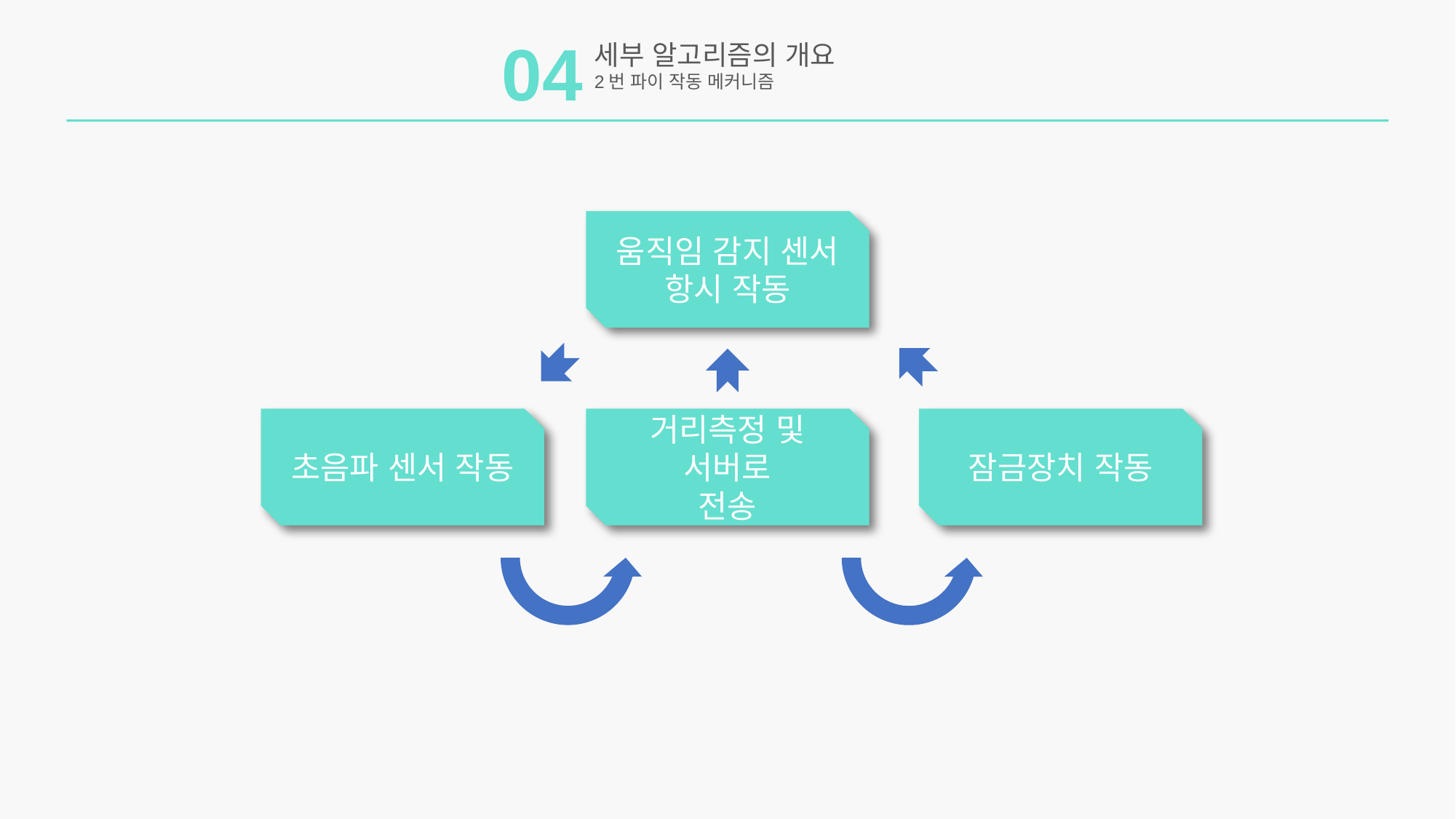

04
세부 알고리즘의 개요
2번 파이 작동 메커니즘

움직임 감지 센서 항시 작동

초음파 센서 작동
거리측정 및 서버로
전송
잠금장치 작동